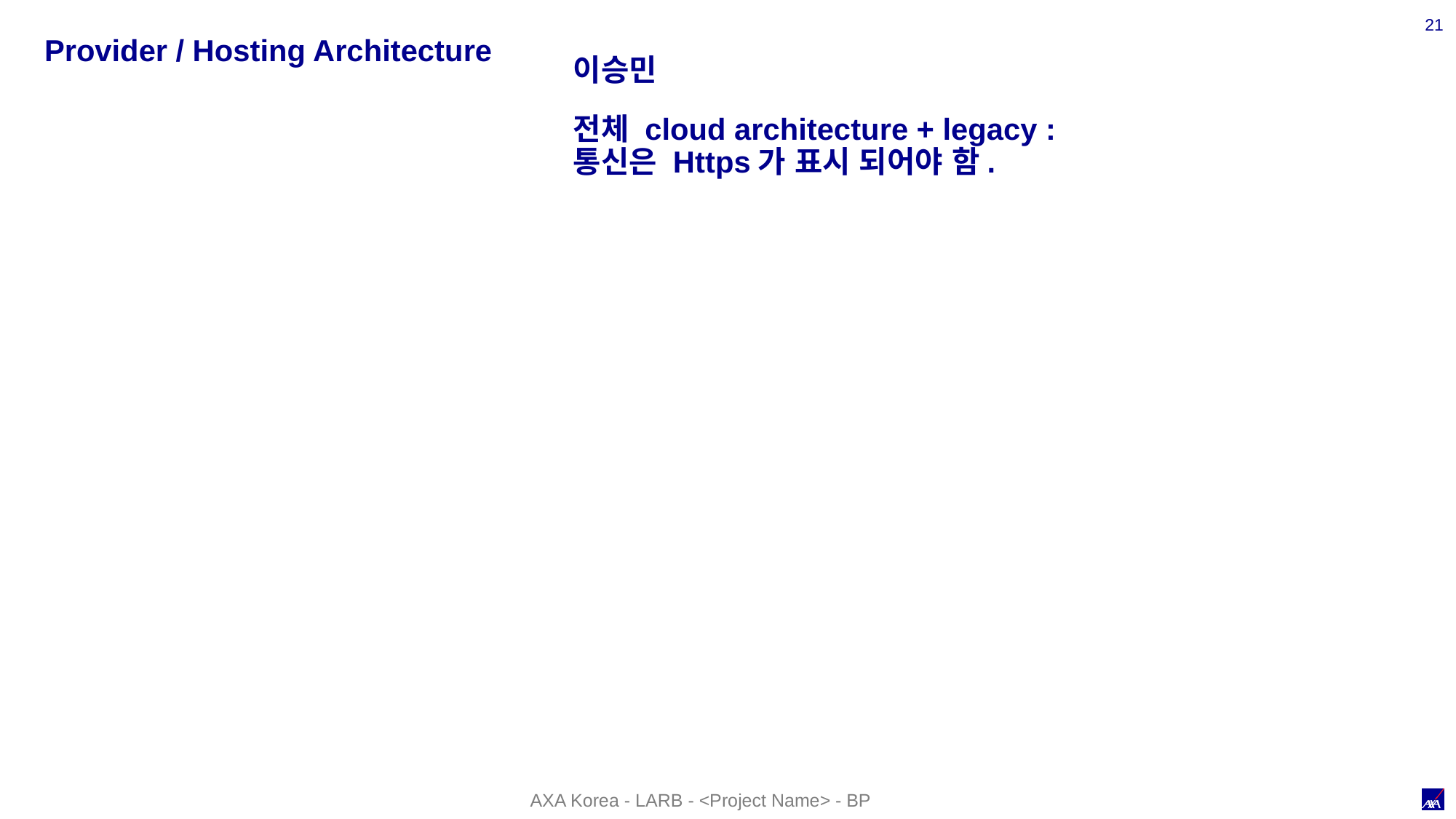

21
Provider / Hosting Architecture
이승민
전체 cloud architecture + legacy : 통신은 Https가 표시 되어야 함.